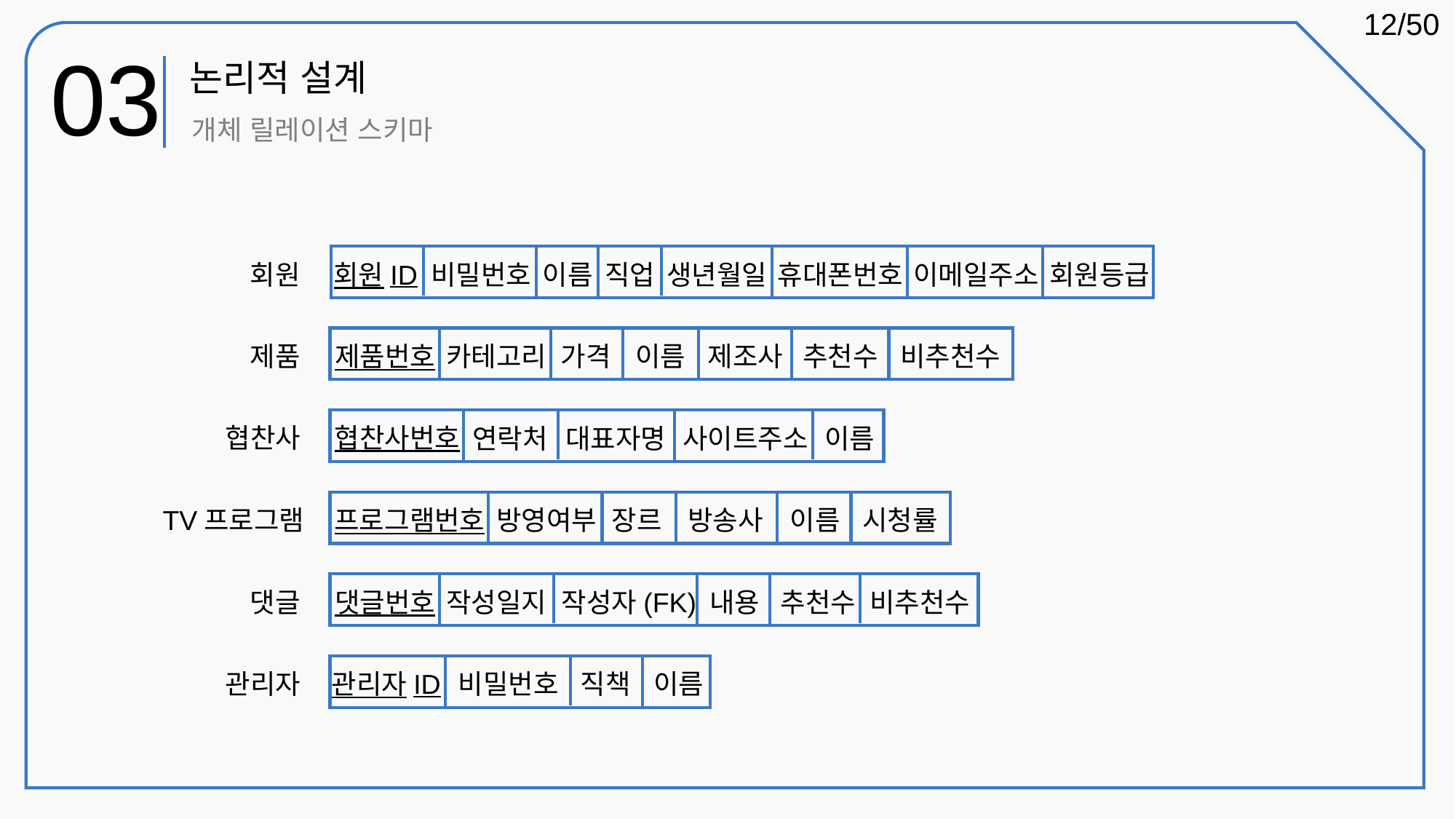

12/50

03
논리적 설계
- TV 속에 나오는 제품에 대한 정보를 소비자들에게 빠르고 정확하게 제공할 수 있다.
- 협찬을 제공하는 기업의 입장에서 보면 협찬하는 제품에 대한 소비자의 접근성이 증가하기 때문에 기업의 이익창출에 기여할 수 있다.
- 현재 소비자들이 원하는 트렌드에 대한 정보를 각종 분야에서 활용될 수 있도록 정보를 제공할 수 있다.

개체 릴레이션 스키마

회원
회원ID
비밀번호
이름
직업
생년월일
휴대폰번호
이메일주소
회원등급

제품
제품번호
카테고리
가격
이름
제조사
추천수
비추천수

협찬사
협찬사번호
연락처
대표자명
사이트주소

이름

TV프로그램
프로그램번호
방영여부
장르
방송사
이름
시청률

댓글
댓글번호
작성일지
작성자(FK)
내용
추천수
비추천수

관리자
관리자ID
비밀번호
직책
이름